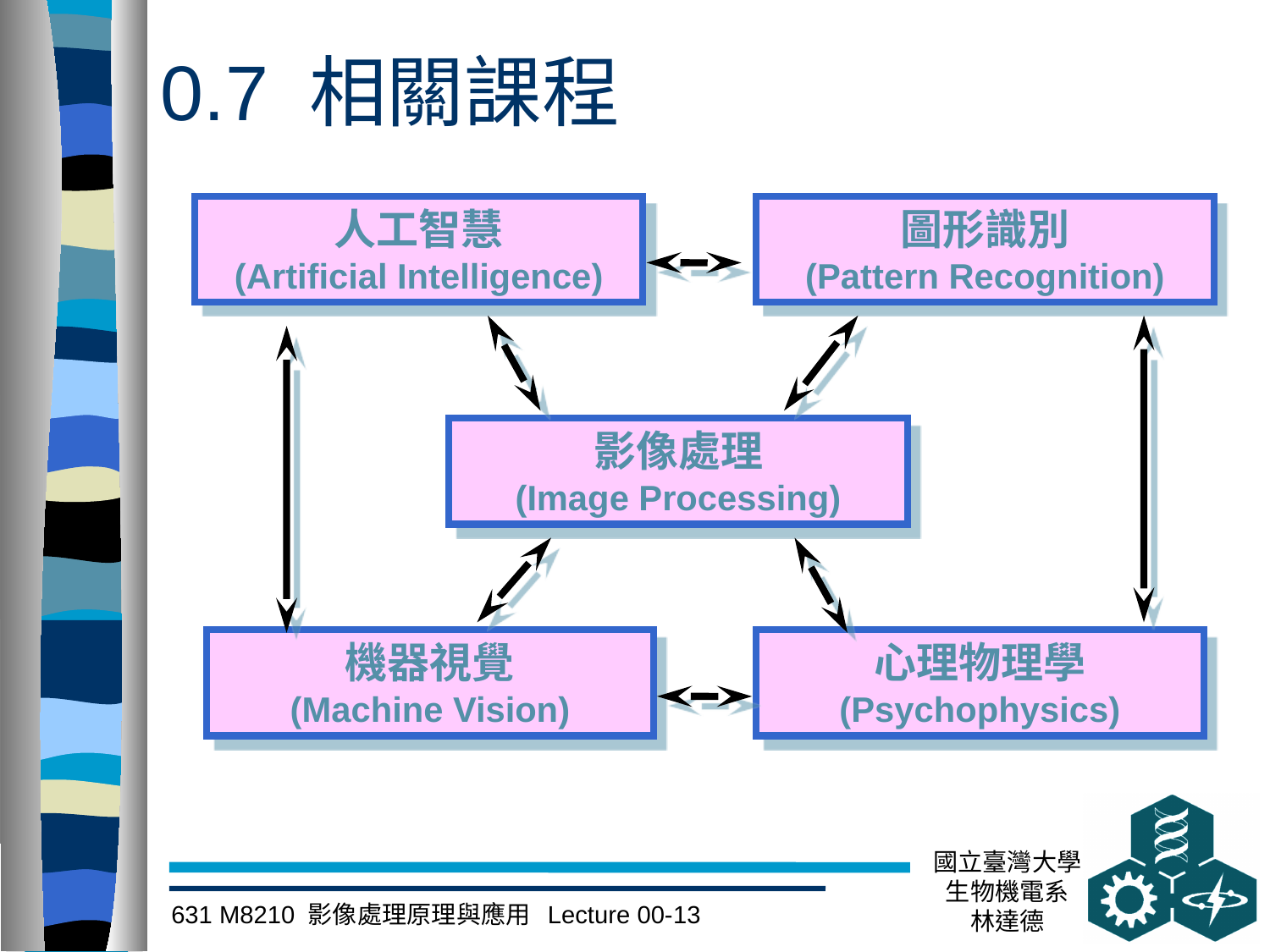

# 0.7 相關課程
人工智慧
(Artificial Intelligence)
圖形識別
(Pattern Recognition)

影像處理
(Image Processing)

機器視覺
(Machine Vision)
心理物理學
(Psychophysics)